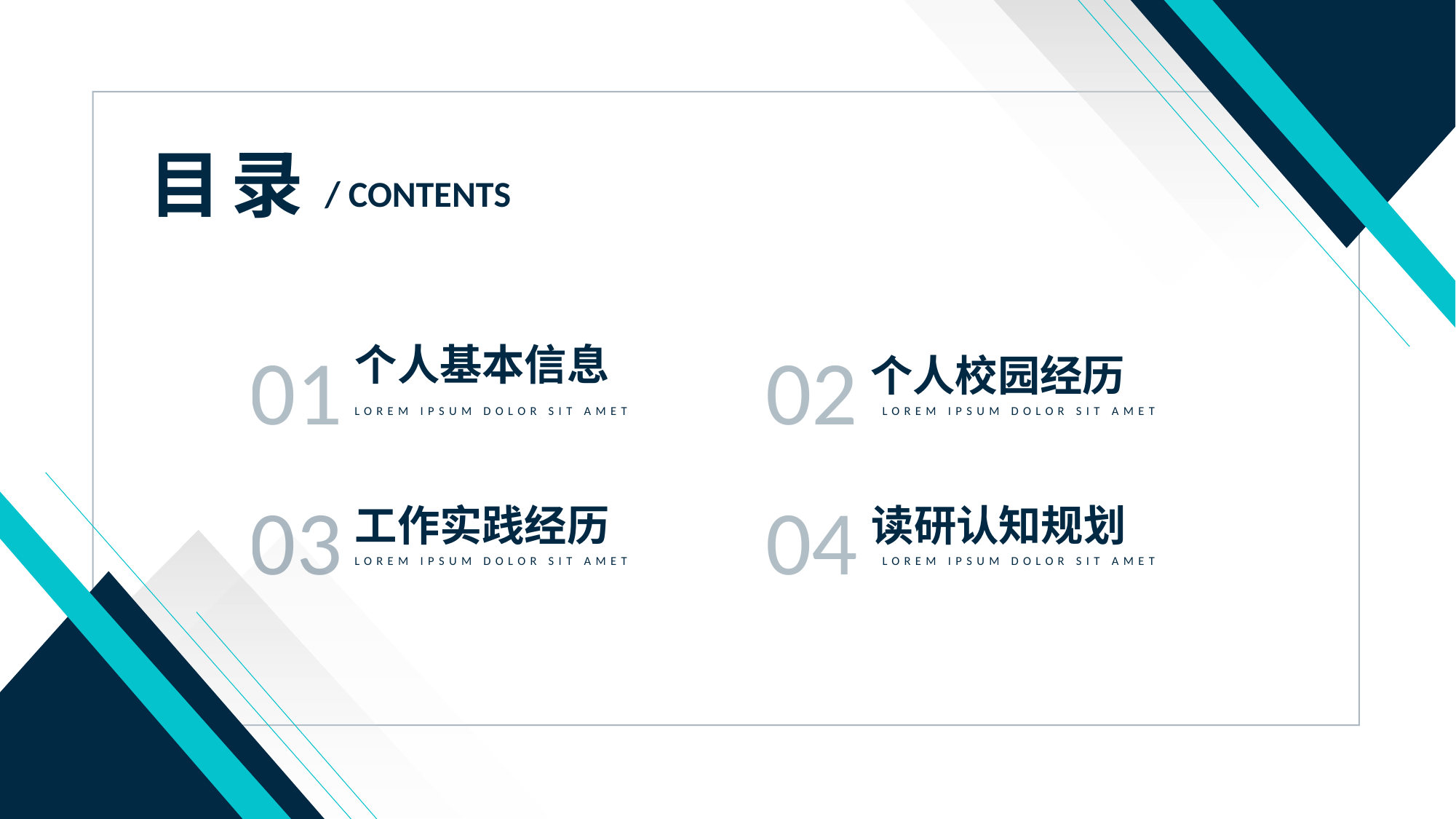

目录
/ CONTENTS
01
个人基本信息
Lorem ipsum dolor sit amet
02
个人校园经历
Lorem ipsum dolor sit amet
03
工作实践经历
Lorem ipsum dolor sit amet
04
读研认知规划
Lorem ipsum dolor sit amet